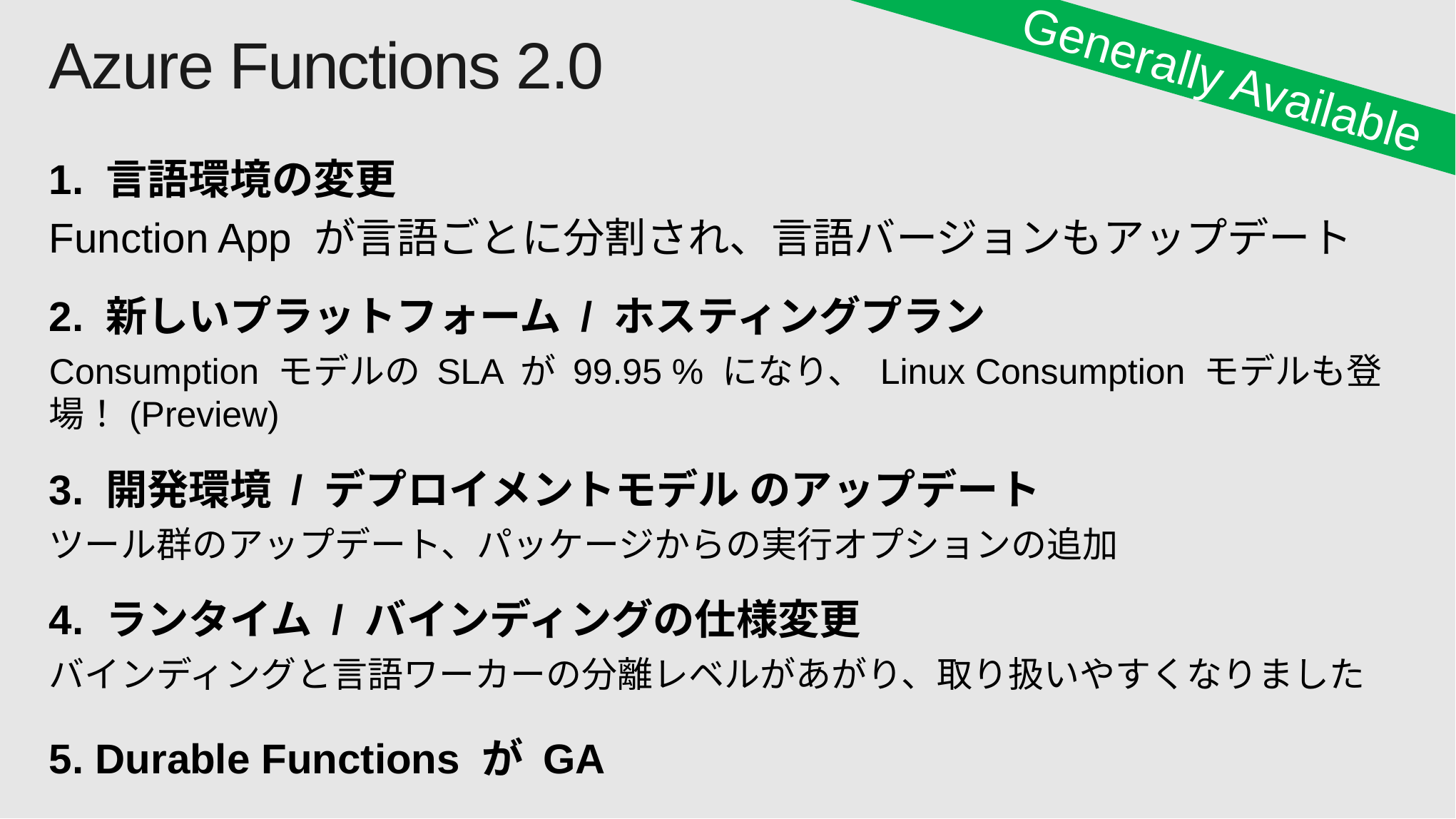

# Azure Functions 2.0
Generally Available
1. 言語環境の変更
Function App が言語ごとに分割され、言語バージョンもアップデート
2. 新しいプラットフォーム / ホスティングプラン
Consumption モデルの SLA が 99.95 % になり、 Linux Consumption モデルも登場！(Preview)
3. 開発環境 / デプロイメントモデル のアップデート
ツール群のアップデート、パッケージからの実行オプションの追加
4. ランタイム / バインディングの仕様変更
バインディングと言語ワーカーの分離レベルがあがり、取り扱いやすくなりました
5. Durable Functions が GA